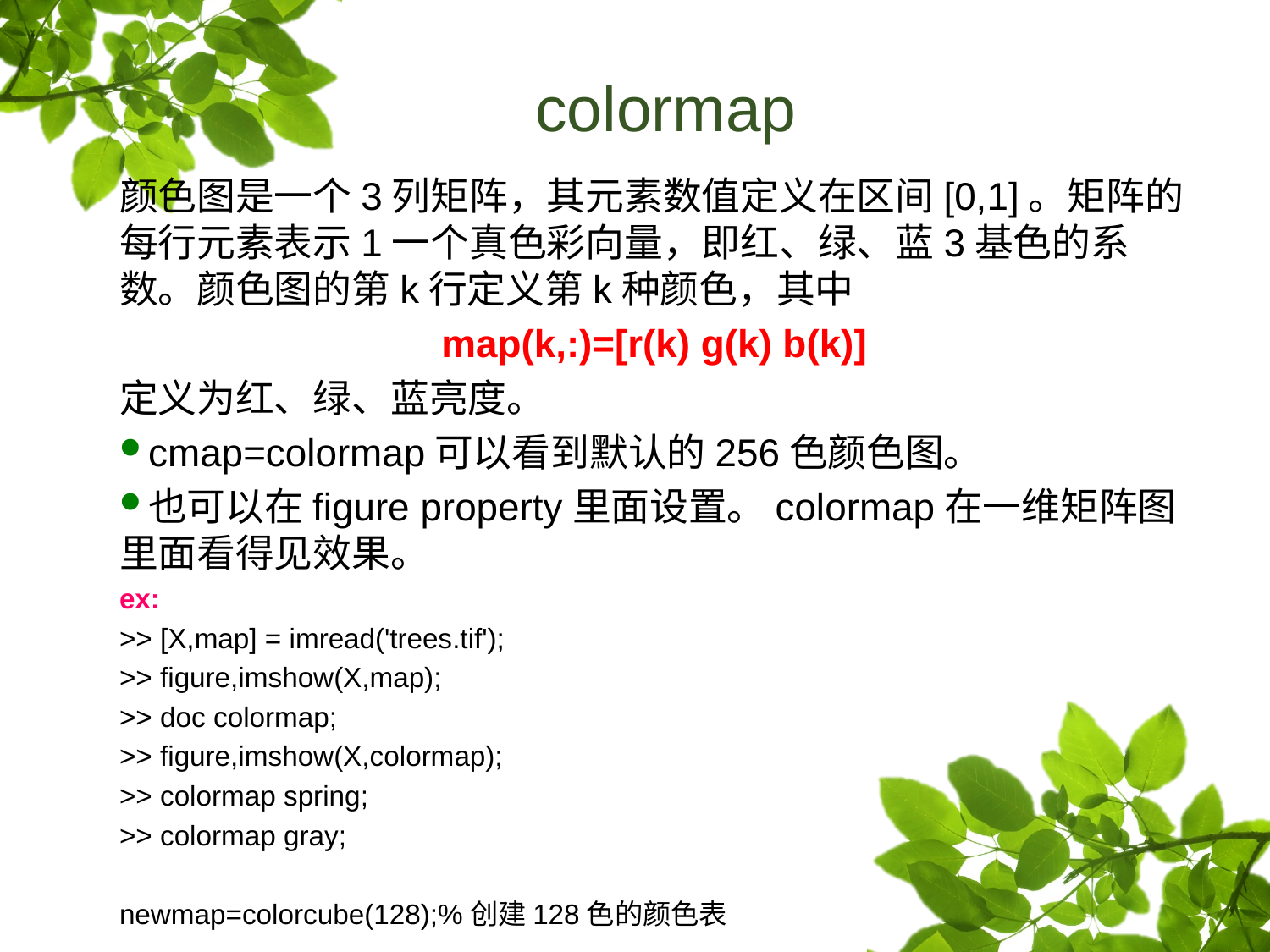

# colormap
颜色图是一个3列矩阵，其元素数值定义在区间[0,1]。矩阵的每行元素表示1一个真色彩向量，即红、绿、蓝3基色的系数。颜色图的第k行定义第k种颜色，其中
map(k,:)=[r(k) g(k) b(k)]
定义为红、绿、蓝亮度。
cmap=colormap可以看到默认的256色颜色图。
也可以在figure property里面设置。colormap在一维矩阵图里面看得见效果。
ex:
>> [X,map] = imread('trees.tif');
>> figure,imshow(X,map);
>> doc colormap;
>> figure,imshow(X,colormap);
>> colormap spring;
>> colormap gray;

newmap=colorcube(128);%创建128色的颜色表